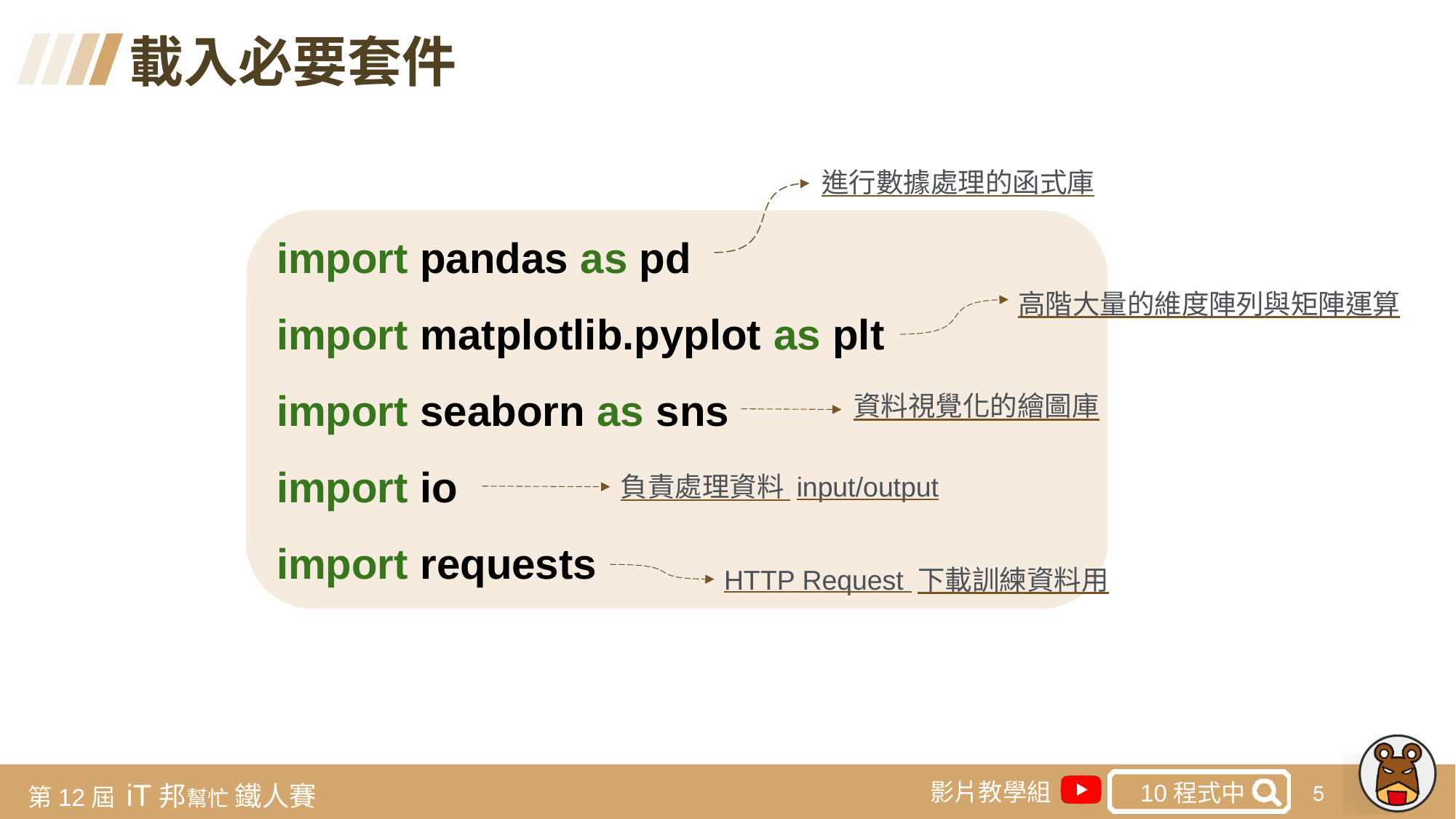

載入必要套件
進行數據處理的函式庫
import pandas as pd
import matplotlib.pyplot as plt
import seaborn as sns
import io
import requests
高階大量的維度陣列與矩陣運算
資料視覺化的繪圖庫
負責處理資料 input/output
HTTP Request 下載訓練資料用